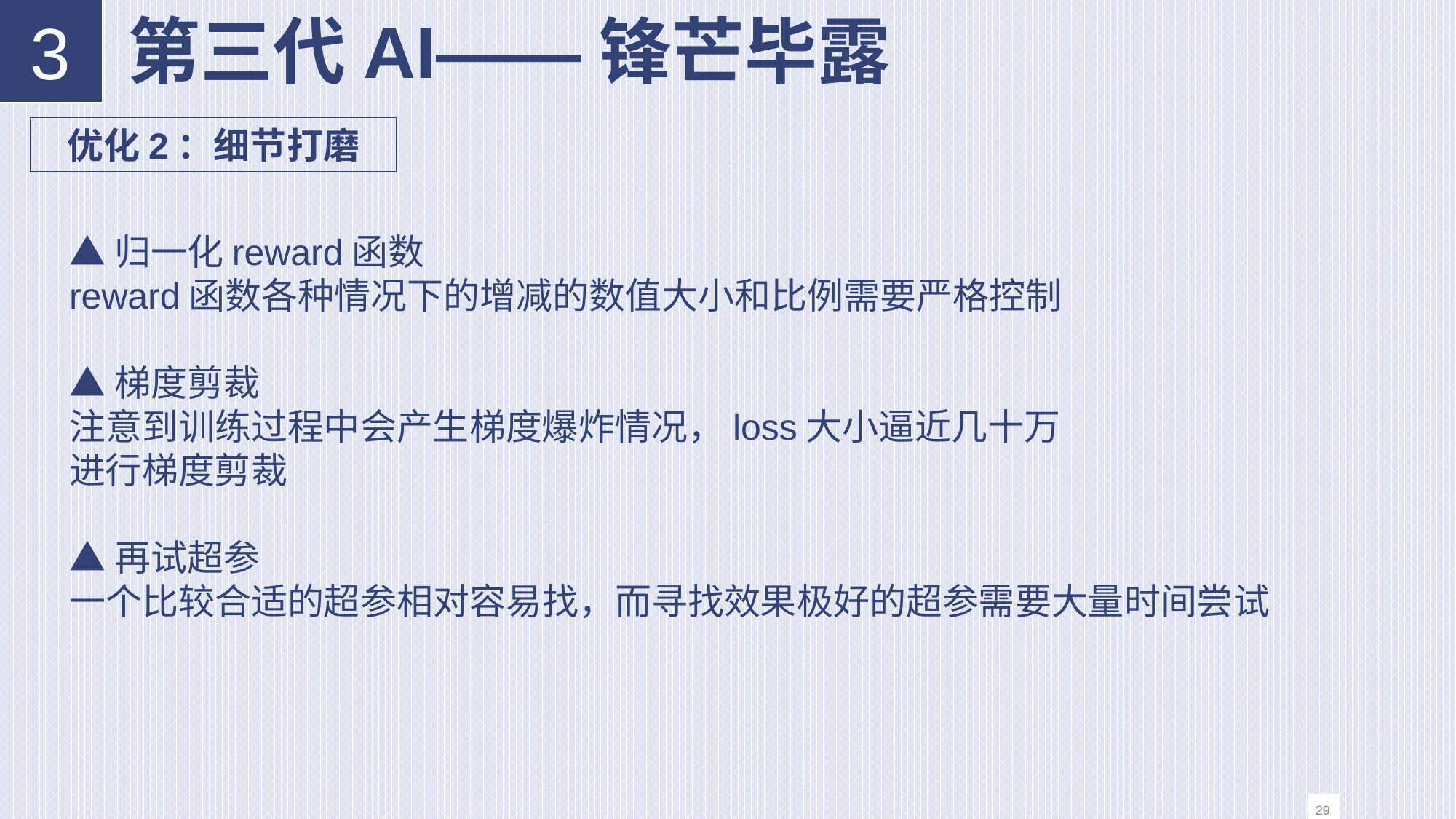

第三代AI——锋芒毕露
3
优化2：细节打磨
▲归一化reward函数
reward函数各种情况下的增减的数值大小和比例需要严格控制

▲梯度剪裁
注意到训练过程中会产生梯度爆炸情况，loss大小逼近几十万
进行梯度剪裁

▲再试超参
一个比较合适的超参相对容易找，而寻找效果极好的超参需要大量时间尝试

29